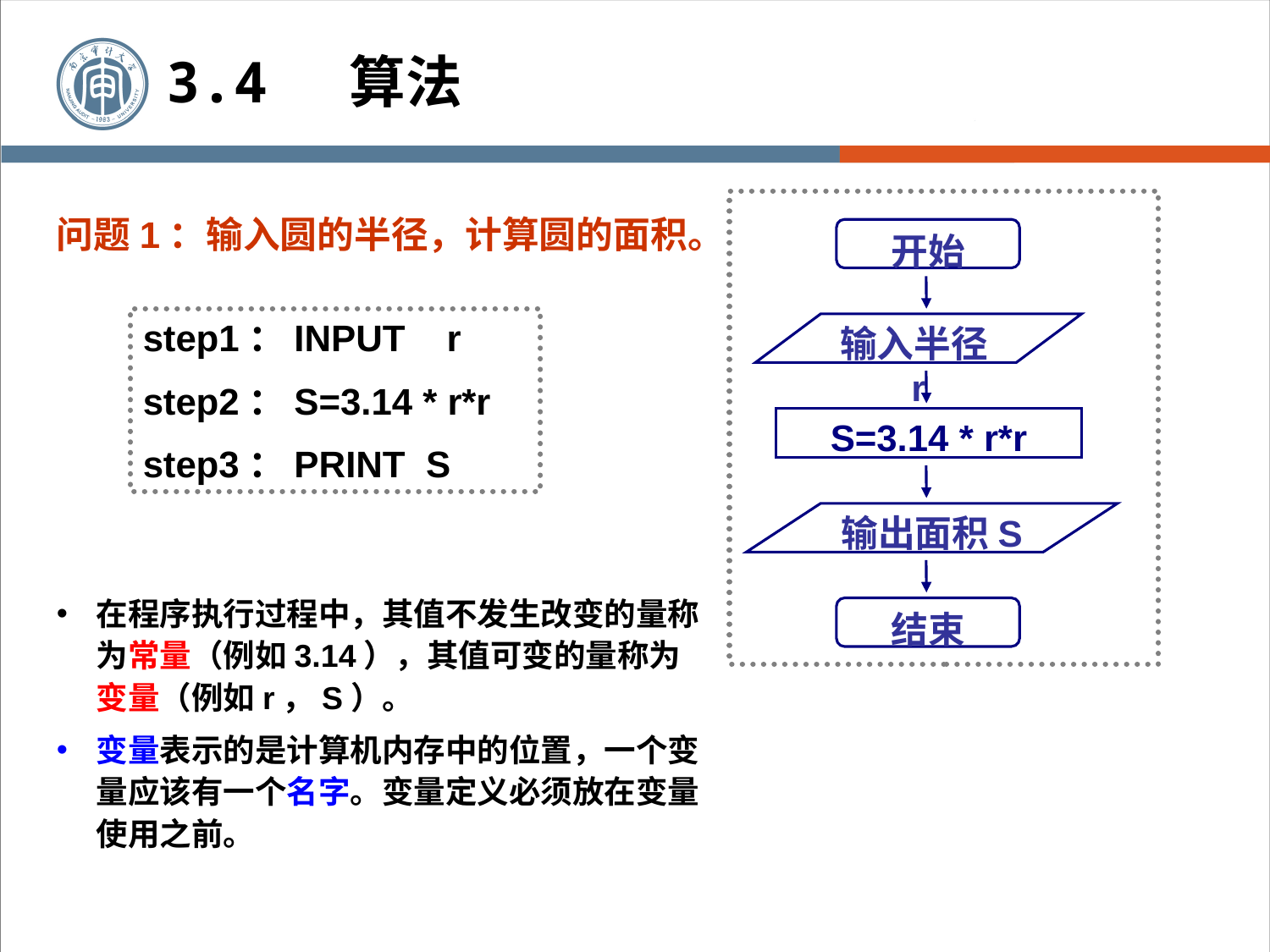

3.4  算法

开始

输入半径r

S=3.14 * r*r

输出面积S

结束
问题1：输入圆的半径，计算圆的面积。
step1：INPUT    r
step2：S=3.14 * r*r
step3：PRINT  S
在程序执行过程中，其值不发生改变的量称为常量（例如3.14），其值可变的量称为变量（例如r，S）。
变量表示的是计算机内存中的位置，一个变量应该有一个名字。变量定义必须放在变量使用之前。